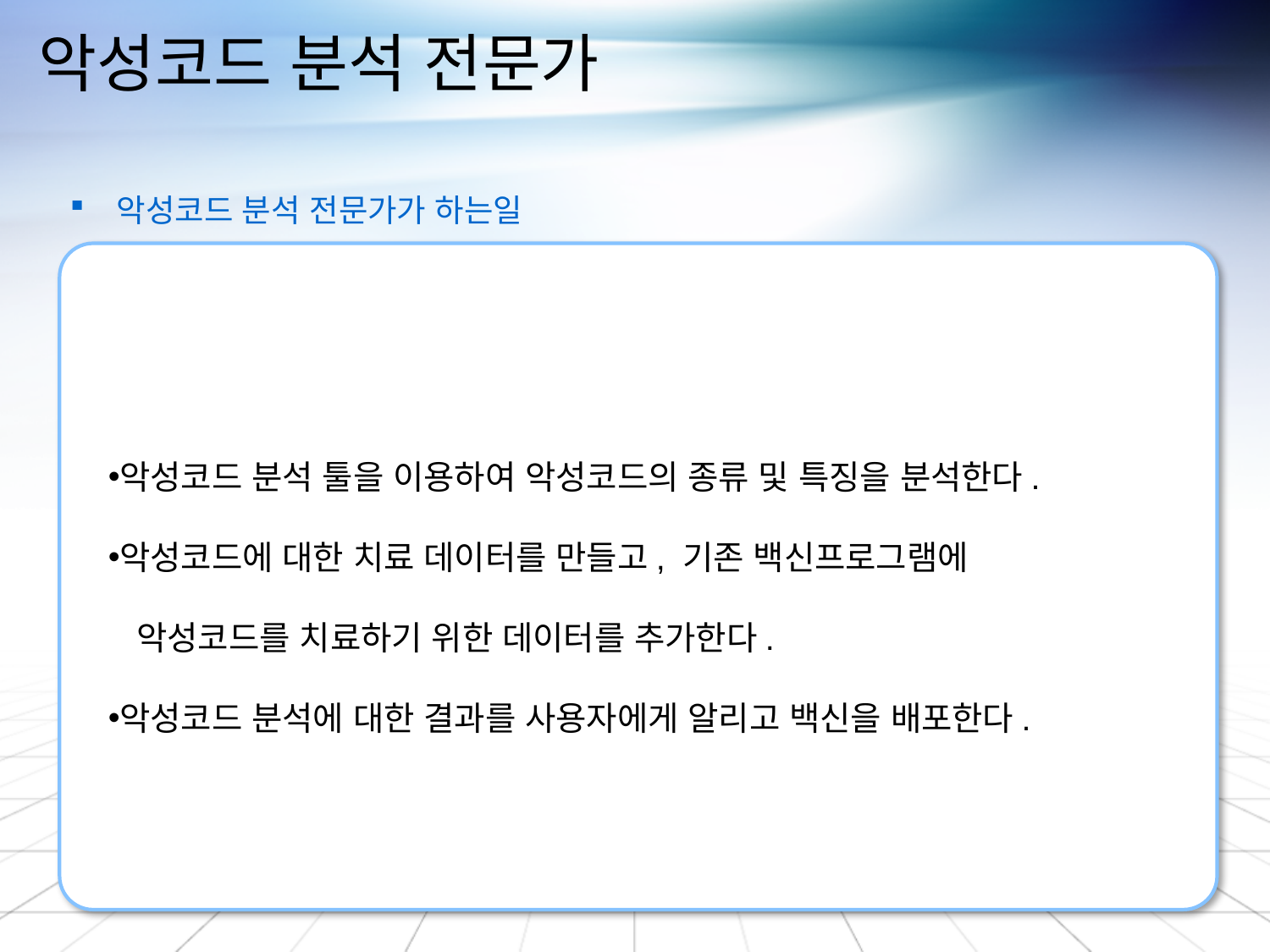

# 악성코드 분석 전문가
 악성코드 분석 전문가가 하는일

악성코드 분석 툴을 이용하여 악성코드의 종류 및 특징을 분석한다.
악성코드에 대한 치료 데이터를 만들고, 기존 백신프로그램에
  악성코드를 치료하기 위한 데이터를 추가한다.
악성코드 분석에 대한 결과를 사용자에게 알리고 백신을 배포한다.